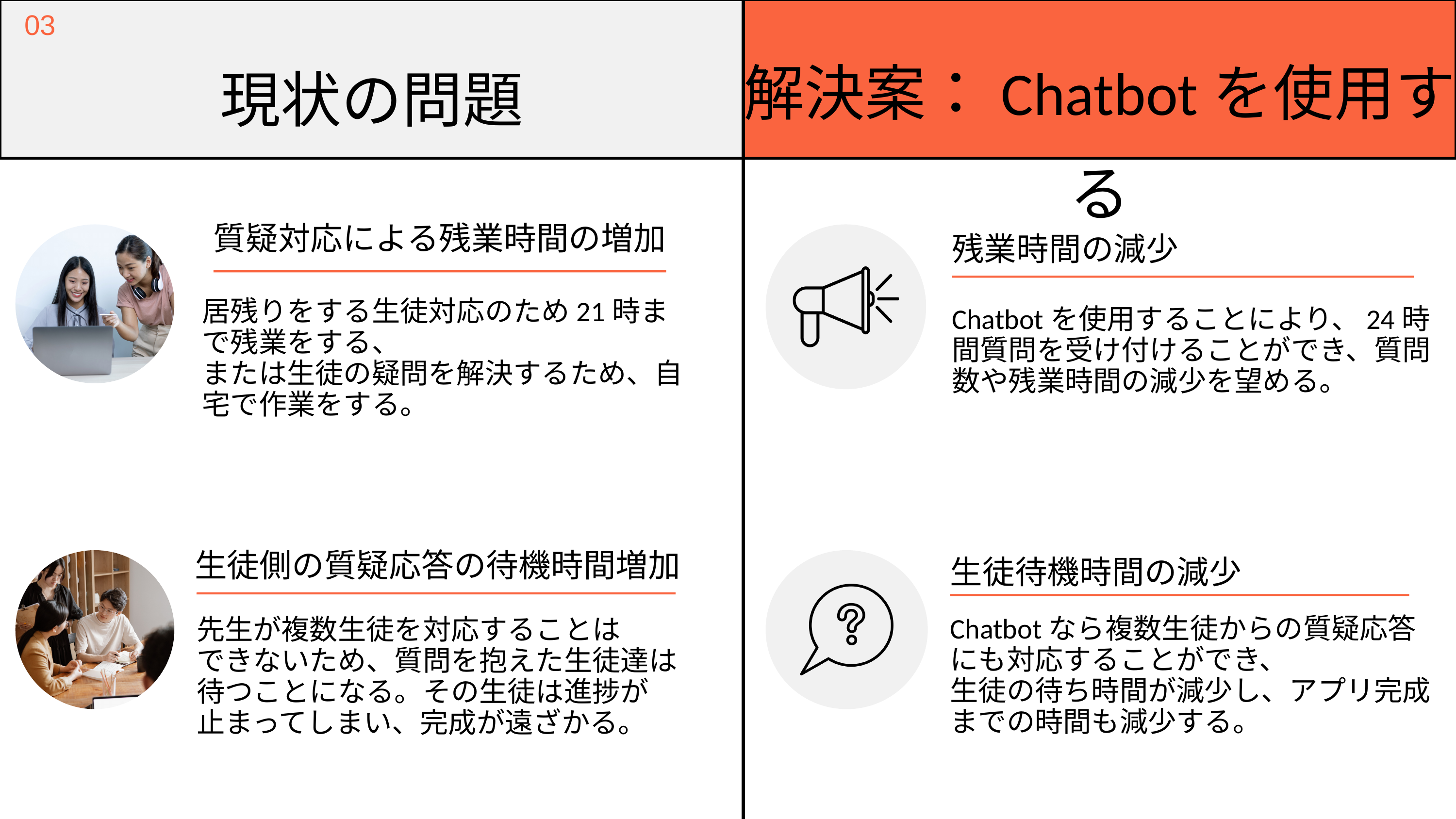

03
解決案：Chatbotを使用する
現状の問題
質疑対応による残業時間の増加

居残りをする生徒対応のため21時まで残業をする、
または生徒の疑問を解決するため、自宅で作業をする。

残業時間の減少

Chatbotを使用することにより、24時間質問を受け付けることができ、質問数や残業時間の減少を望める。
生徒側の質疑応答の待機時間増加
先生が複数生徒を対応することは
できないため、質問を抱えた生徒達は
待つことになる。その生徒は進捗が
止まってしまい、完成が遠ざかる。

生徒待機時間の減少

Chatbotなら複数生徒からの質疑応答にも対応することができ、
生徒の待ち時間が減少し、アプリ完成までの時間も減少する。